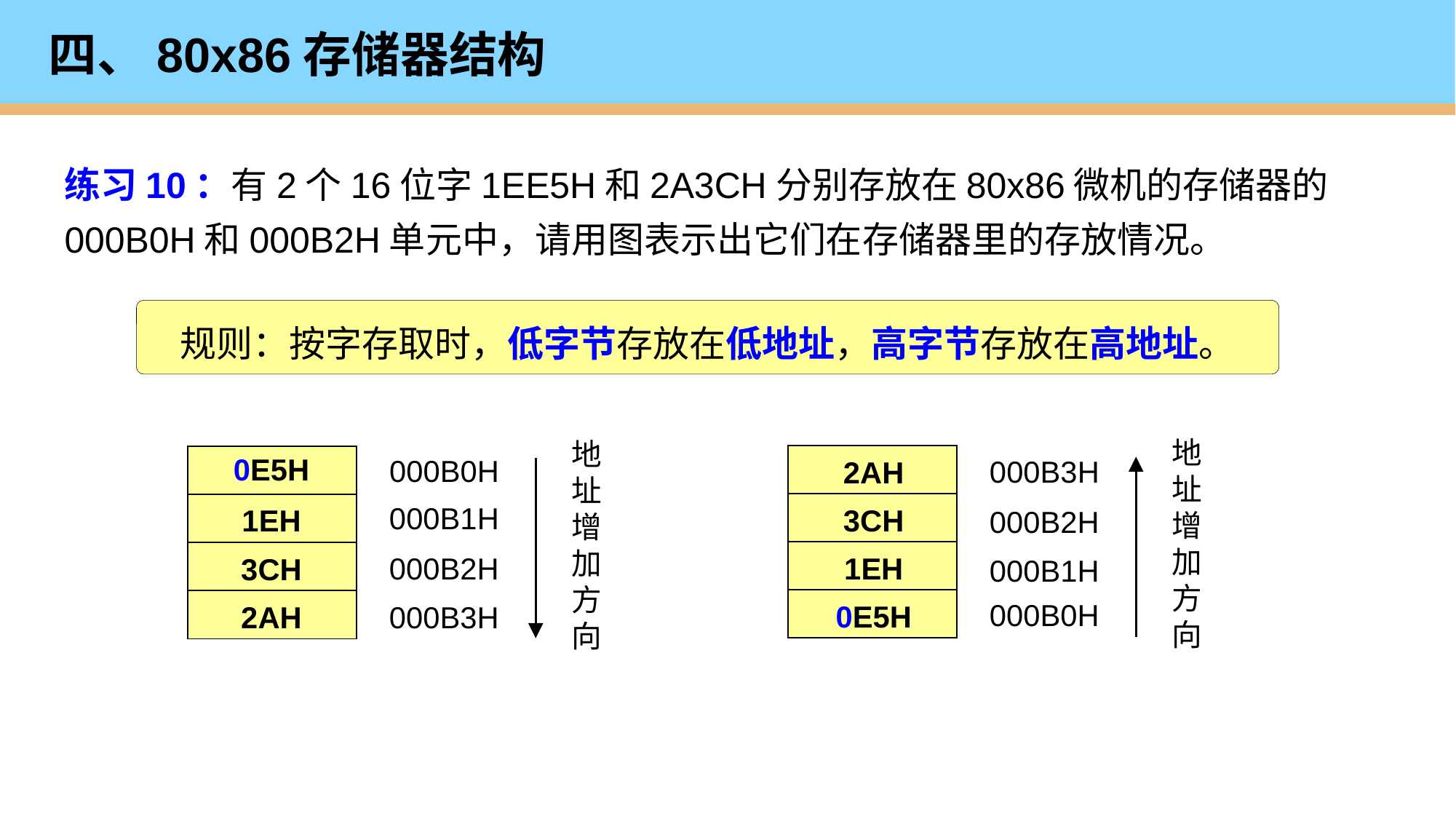

四、80x86存储器结构
练习10：有2个16位字1EE5H和2A3CH分别存放在80x86微机的存储器的000B0H和000B2H单元中，请用图表示出它们在存储器里的存放情况。

规则：按字存取时，低字节存放在低地址，高字节存放在高地址。
地址增加方向
000B3H
000B2H
000B1H
000B0H
地址增加方向
000B0H
000B1H
000B2H
000B3H
0E5H
1EH
|  |
| --- |
|  |
|  |
|  |
|  |
| --- |
|  |
|  |
|  |
2AH
3CH
1EH
0E5H
3CH
2AH
37